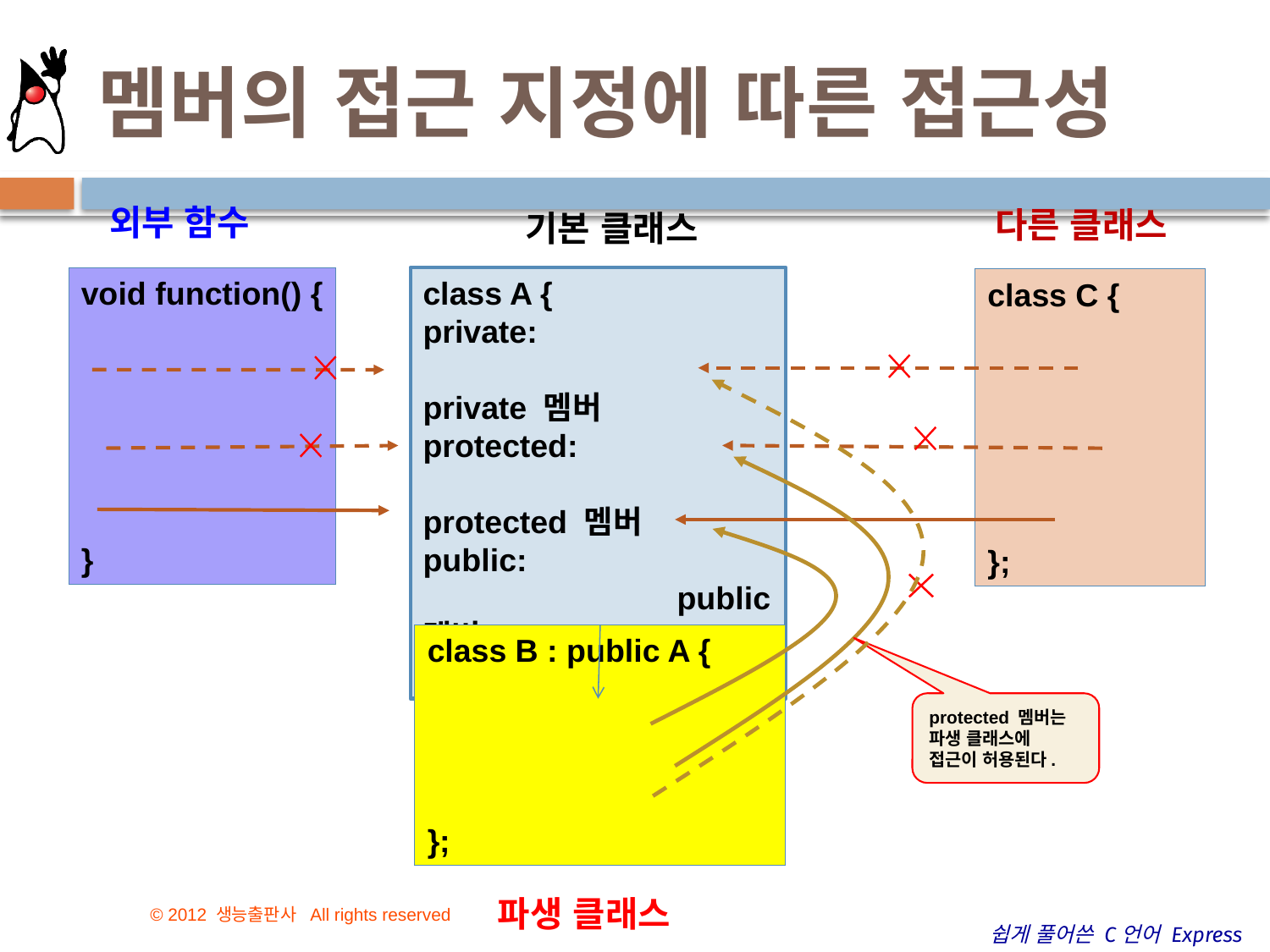

# 멤버의 접근 지정에 따른 접근성
16
외부 함수
다른 클래스
기본 클래스
void function() {

}
class A {
private:
		 private 멤버
protected:
		protected 멤버
public:
		public 멤버
};
class C {

};

class B : public A {

};
protected 멤버는 파생 클래스에 접근이 허용된다.
파생 클래스